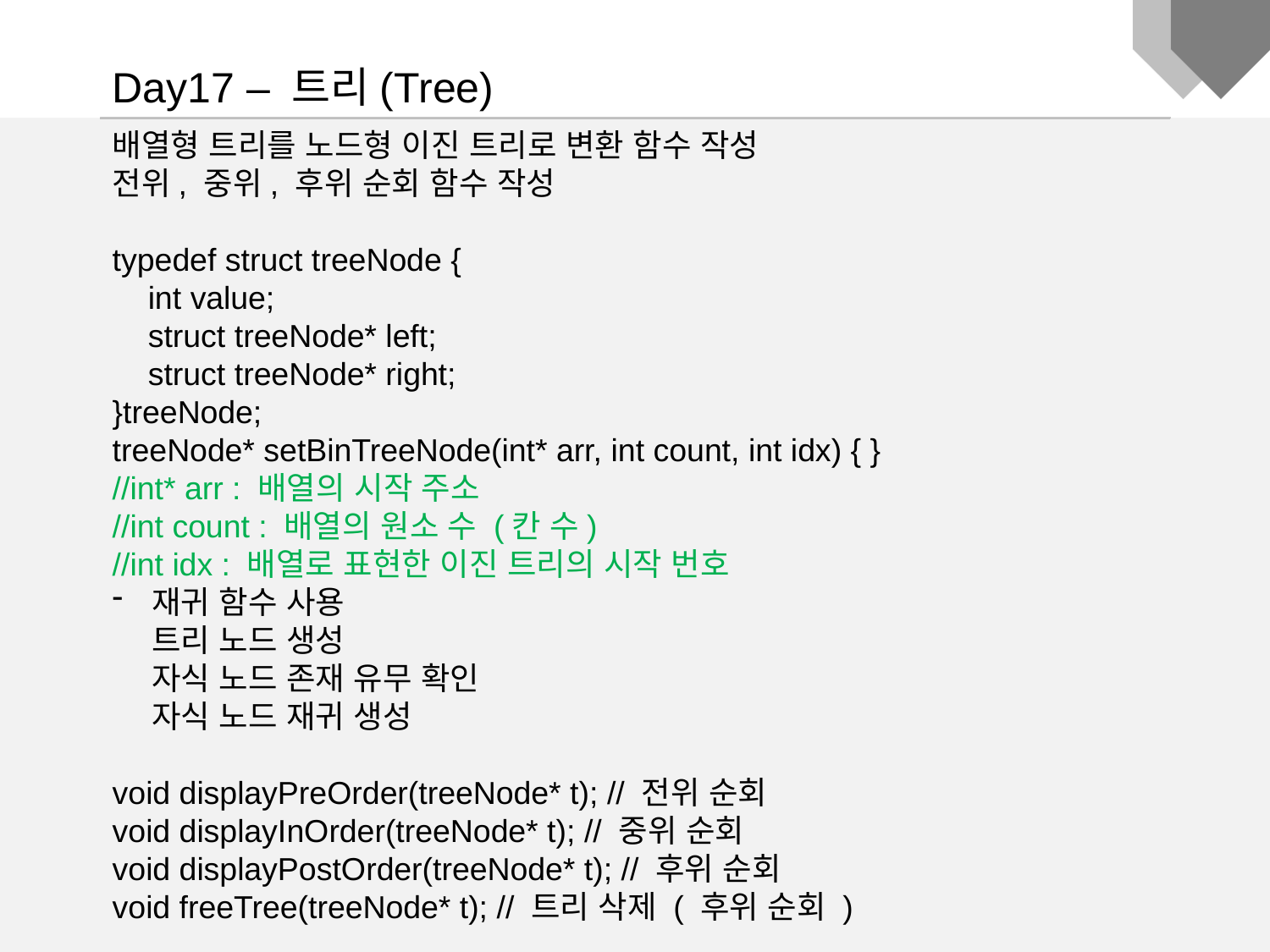

Day17 – 트리(Tree)
배열형 트리를 노드형 이진 트리로 변환 함수 작성
전위, 중위, 후위 순회 함수 작성

typedef struct treeNode {
    int value;
    struct treeNode* left;
    struct treeNode* right;
}treeNode;
treeNode* setBinTreeNode(int* arr, int count, int idx) { }
//int* arr : 배열의 시작 주소
//int count : 배열의 원소 수 (칸 수)
//int idx : 배열로 표현한 이진 트리의 시작 번호
재귀 함수 사용
트리 노드 생성
자식 노드 존재 유무 확인
자식 노드 재귀 생성

void displayPreOrder(treeNode* t); // 전위 순회
void displayInOrder(treeNode* t); // 중위 순회
void displayPostOrder(treeNode* t); // 후위 순회
void freeTree(treeNode* t); // 트리 삭제 ( 후위 순회 )